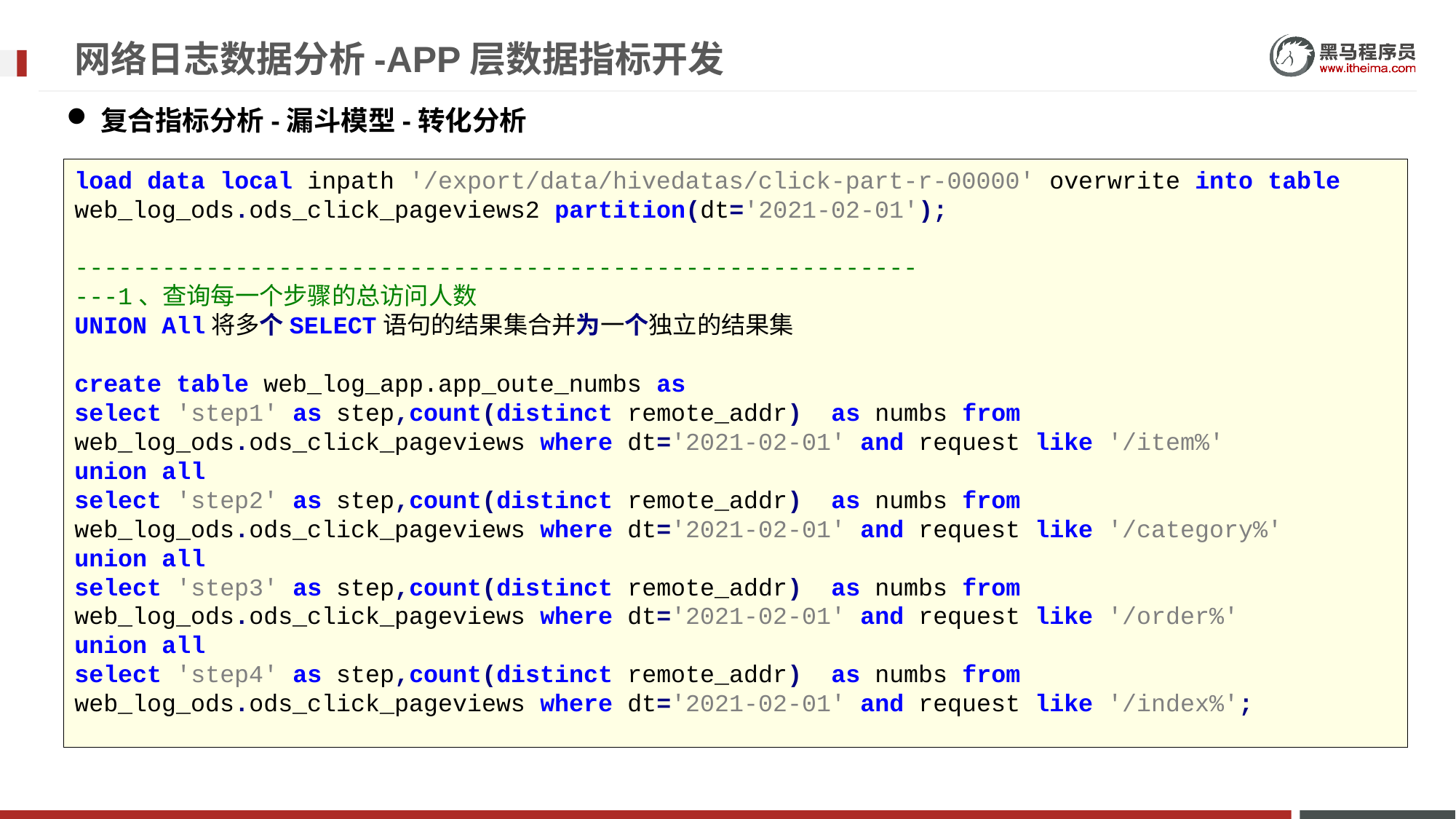

# 网络日志数据分析-APP层数据指标开发
复合指标分析-漏斗模型-转化分析

load data local inpath '/export/data/hivedatas/click-part-r-00000' overwrite into table web_log_ods.ods_click_pageviews2 partition(dt='2021-02-01');

----------------------------------------------------------
---1、查询每一个步骤的总访问人数
UNION All将多个SELECT语句的结果集合并为一个独立的结果集

create table web_log_app.app_oute_numbs as
select 'step1' as step,count(distinct remote_addr)  as numbs from web_log_ods.ods_click_pageviews where dt='2021-02-01' and request like '/item%'
union all
select 'step2' as step,count(distinct remote_addr)  as numbs from  web_log_ods.ods_click_pageviews where dt='2021-02-01' and request like '/category%'
union all
select 'step3' as step,count(distinct remote_addr)  as numbs from  web_log_ods.ods_click_pageviews where dt='2021-02-01' and request like '/order%'
union all
select 'step4' as step,count(distinct remote_addr)  as numbs from  web_log_ods.ods_click_pageviews where dt='2021-02-01' and request like '/index%';